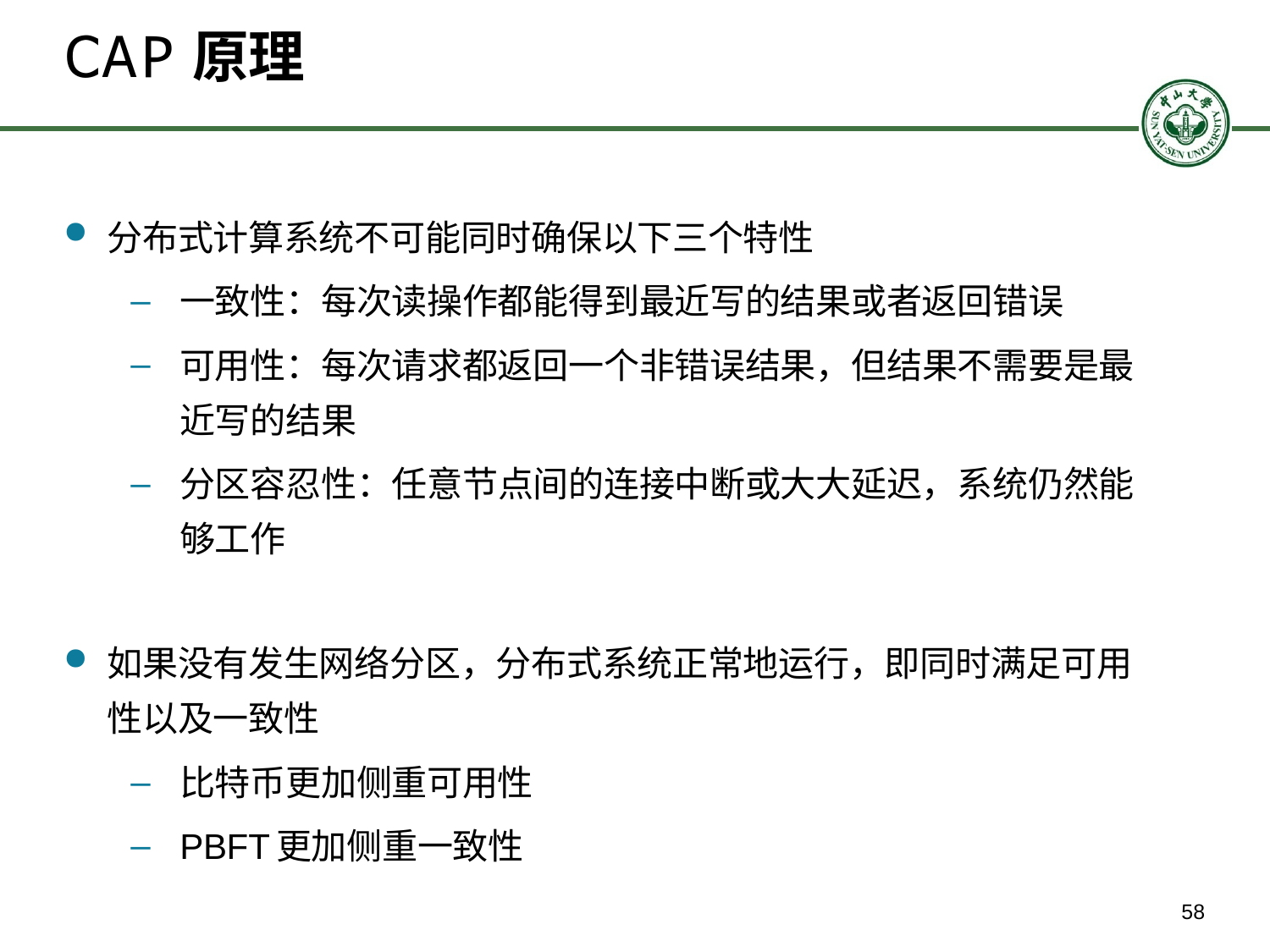

# CAP原理
分布式计算系统不可能同时确保以下三个特性
一致性：每次读操作都能得到最近写的结果或者返回错误
可用性：每次请求都返回一个非错误结果，但结果不需要是最近写的结果
分区容忍性：任意节点间的连接中断或大大延迟，系统仍然能够工作

如果没有发生网络分区，分布式系统正常地运行，即同时满足可用性以及一致性
比特币更加侧重可用性
PBFT更加侧重一致性